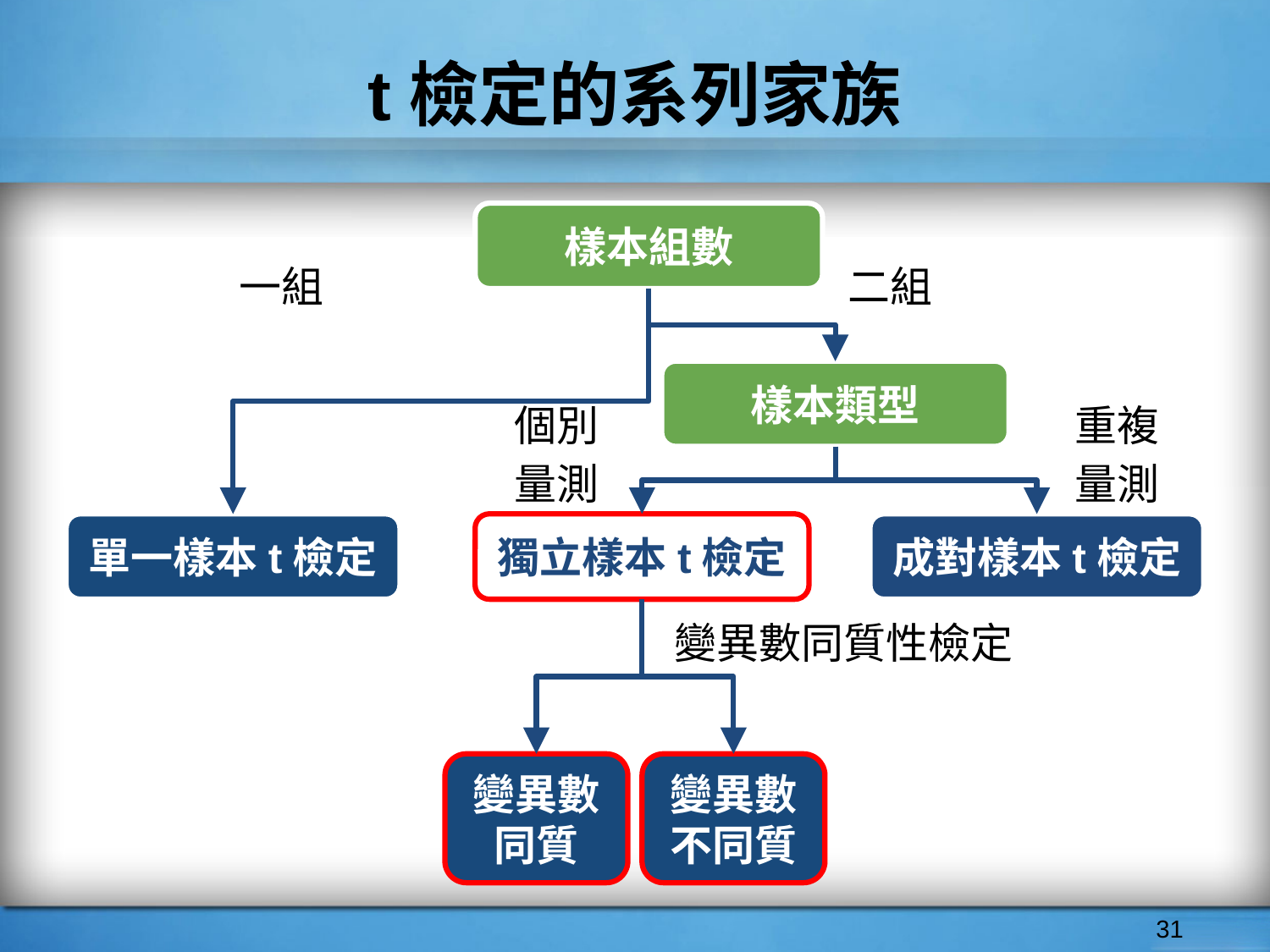

# t檢定的系列家族
樣本組數
一組
二組
樣本類型
個別量測
重複量測
單一樣本t檢定
獨立樣本t檢定
成對樣本t檢定
變異數同質性檢定
變異數同質
變異數不同質
31